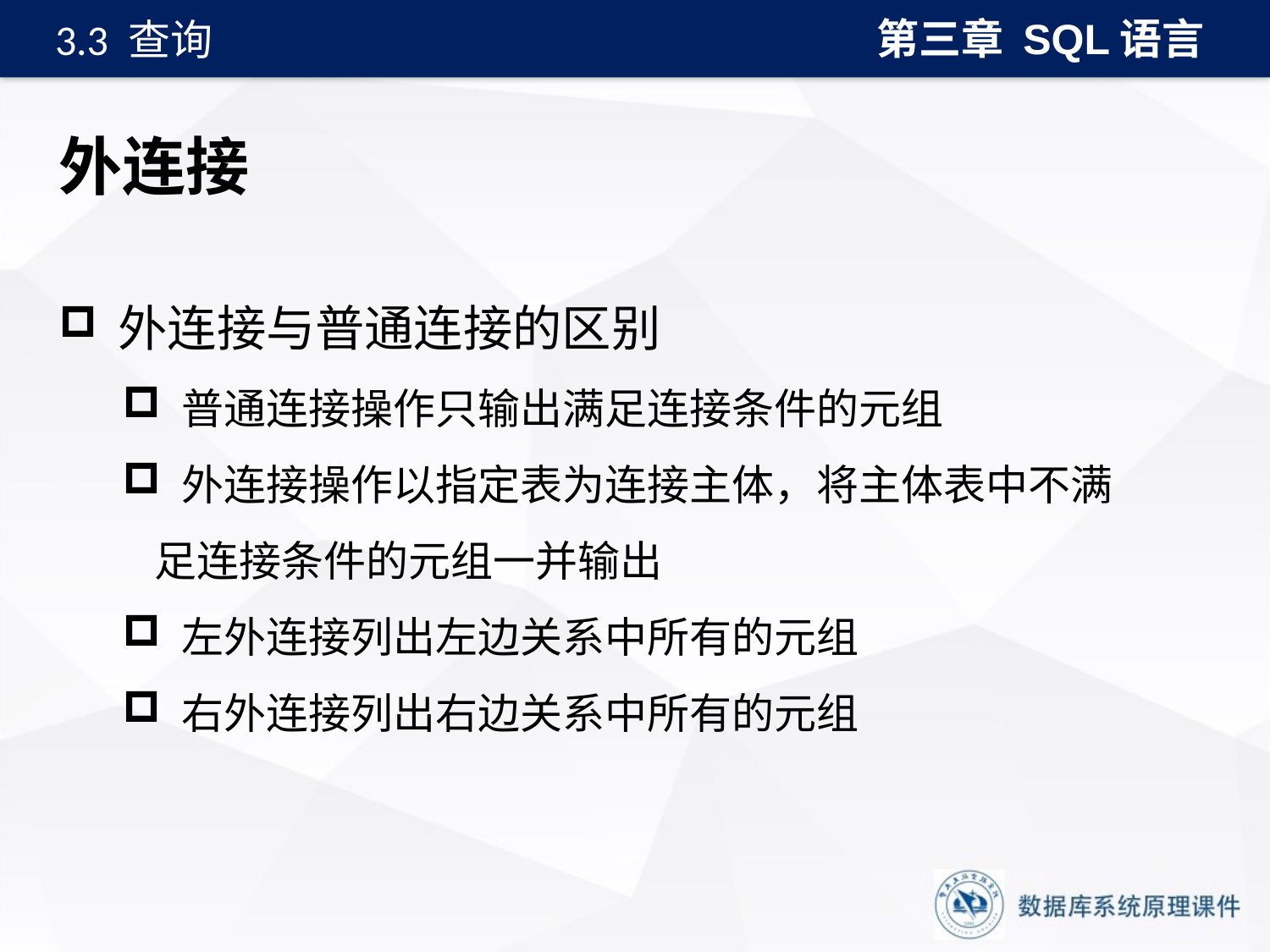

第三章 SQL语言
3.3 查询
# 外连接
 外连接与普通连接的区别
 普通连接操作只输出满足连接条件的元组
 外连接操作以指定表为连接主体，将主体表中不满足连接条件的元组一并输出
 左外连接列出左边关系中所有的元组
 右外连接列出右边关系中所有的元组